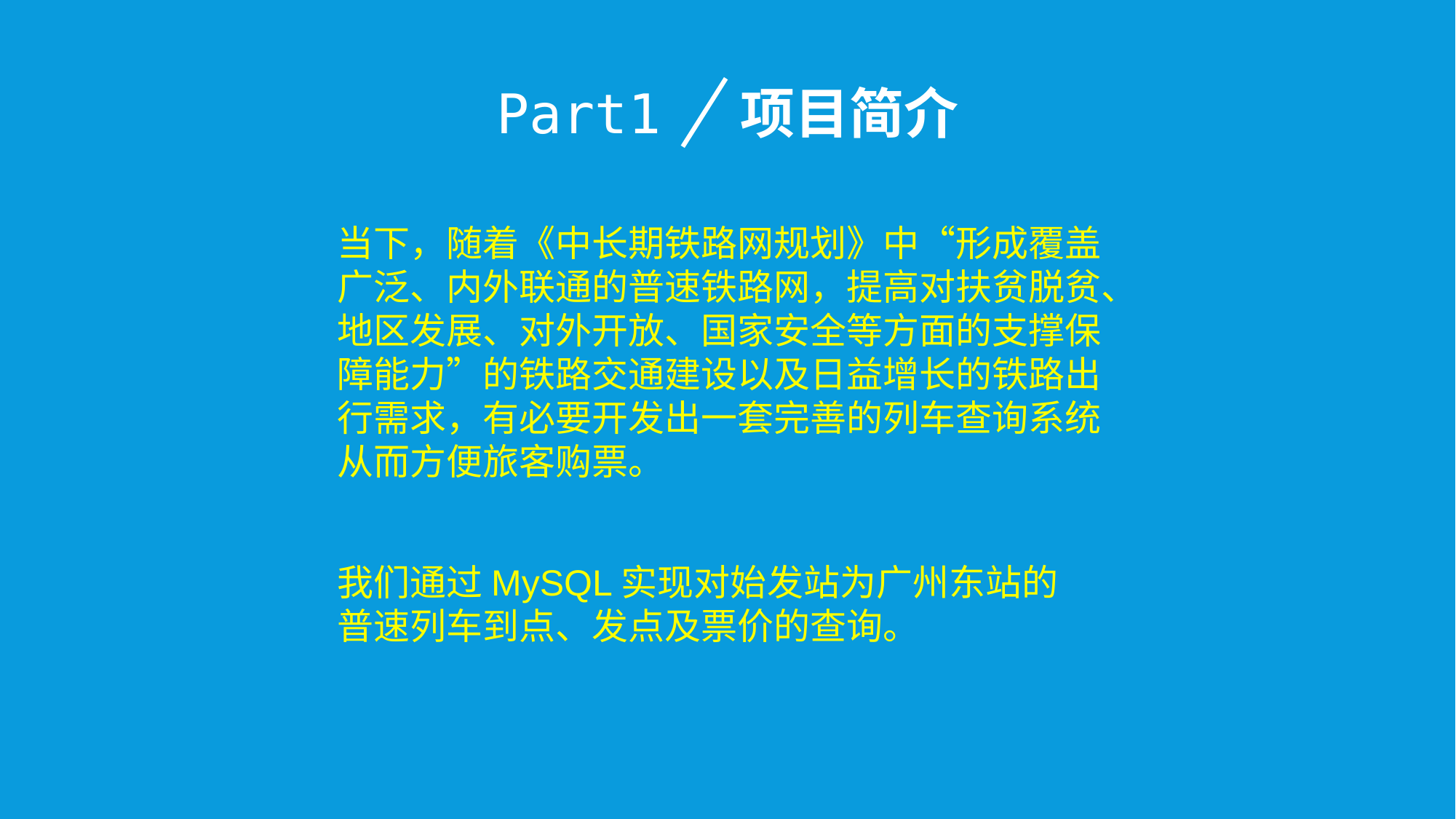

Part1  项目简介
当下，随着《中长期铁路网规划》中“形成覆盖广泛、内外联通的普速铁路网，提高对扶贫脱贫、地区发展、对外开放、国家安全等方面的支撑保障能力”的铁路交通建设以及日益增长的铁路出行需求，有必要开发出一套完善的列车查询系统从而方便旅客购票。
我们通过MySQL实现对始发站为广州东站的普速列车到点、发点及票价的查询。